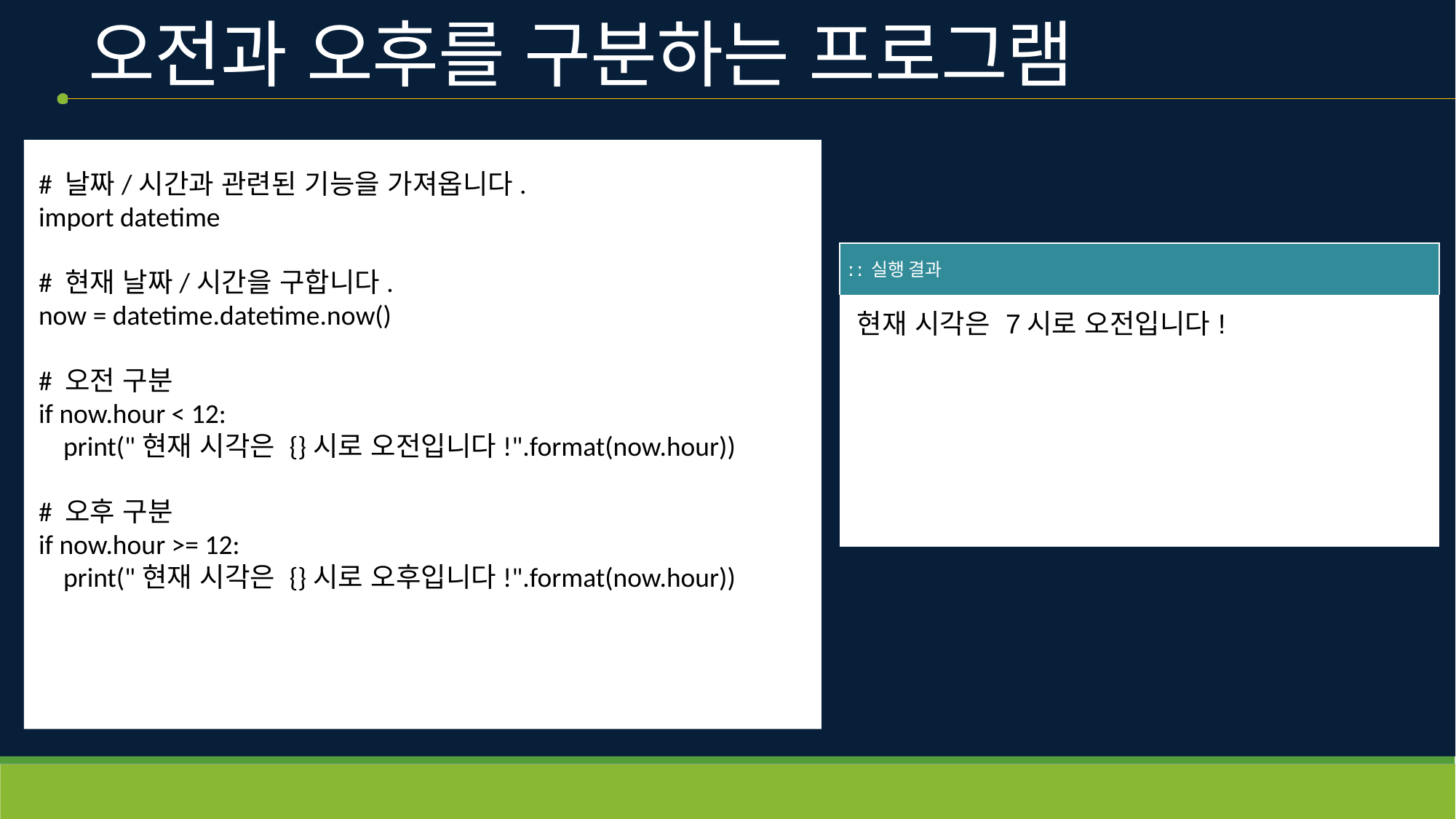

# 오전과 오후를 구분하는 프로그램

# 날짜/시간과 관련된 기능을 가져옵니다.
import datetime
# 현재 날짜/시간을 구합니다.
now = datetime.datetime.now()
# 오전 구분
if now.hour < 12:
    print("현재 시각은 {}시로 오전입니다!".format(now.hour))
# 오후 구분
if now.hour >= 12:
    print("현재 시각은 {}시로 오후입니다!".format(now.hour))

| ː ː 실행 결과 |
| --- |
| 현재 시각은 7시로 오전입니다! |